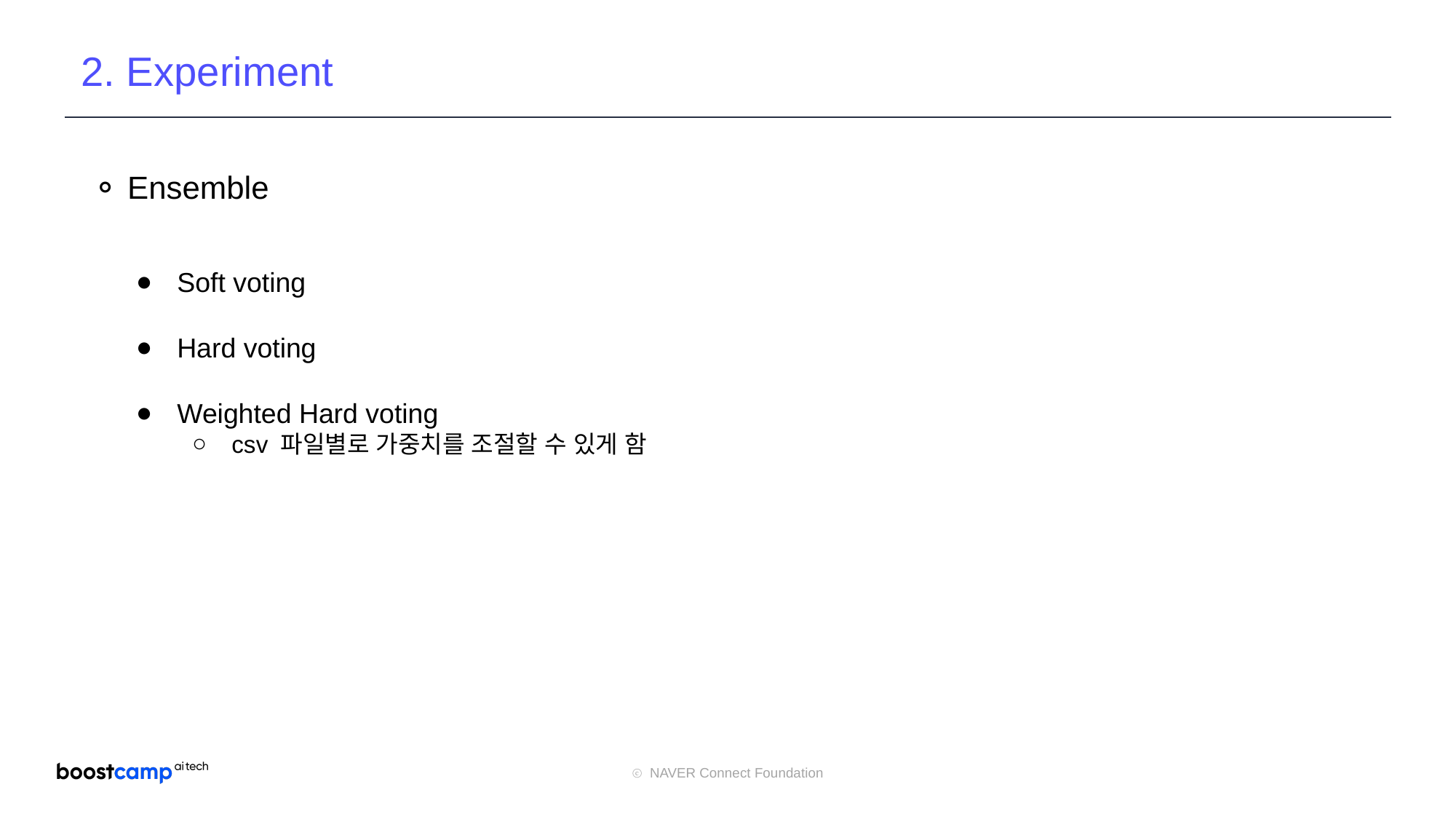

2. Experiment
⚬ Ensemble
Soft voting
Hard voting
Weighted Hard voting
csv 파일별로 가중치를 조절할 수 있게 함